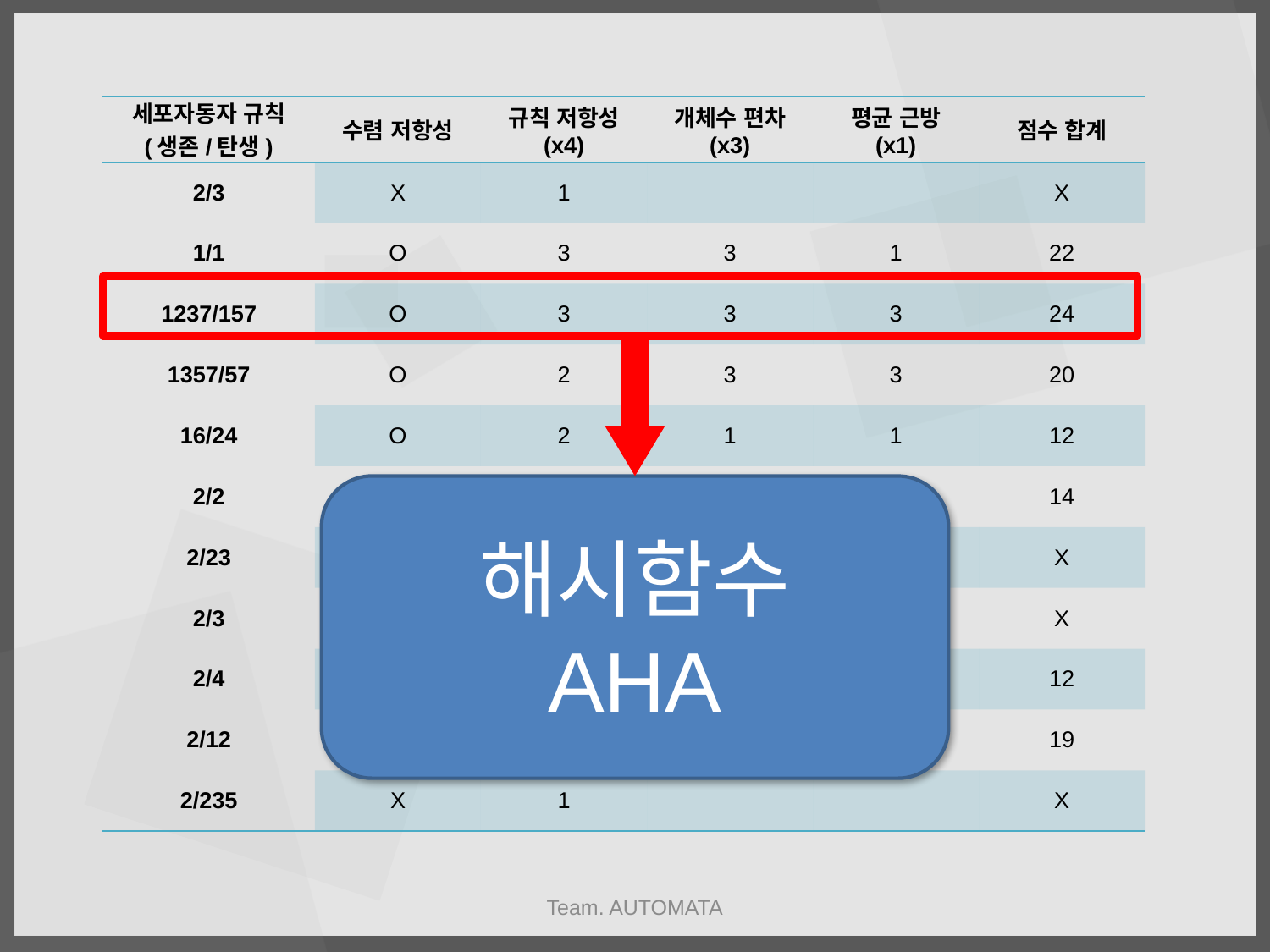

| 세포자동자 규칙 (생존/탄생) | 수렴 저항성 | 규칙 저항성 (x4) | 개체수 편차 (x3) | 평균 근방 (x1) | 점수 합계 |
| --- | --- | --- | --- | --- | --- |
| 2/3 | X | 1 |  |  | X |
| 1/1 | O | 3 | 3 | 1 | 22 |
| 1237/157 | O | 3 | 3 | 3 | 24 |
| 1357/57 | O | 2 | 3 | 3 | 20 |
| 16/24 | O | 2 | 1 | 1 | 12 |
| 2/2 | O | 1 | 3 | 1 | 14 |
| 2/23 | X | 1 |  |  | X |
| 2/3 | X | 1 |  |  | X |
| 2/4 | O | 2 | 1 | 1 | 12 |
| 2/12 | O | 2 | 3 | 2 | 19 |
| 2/235 | X | 1 |  |  | X |

해시함수
AHA
Team. AUTOMATA